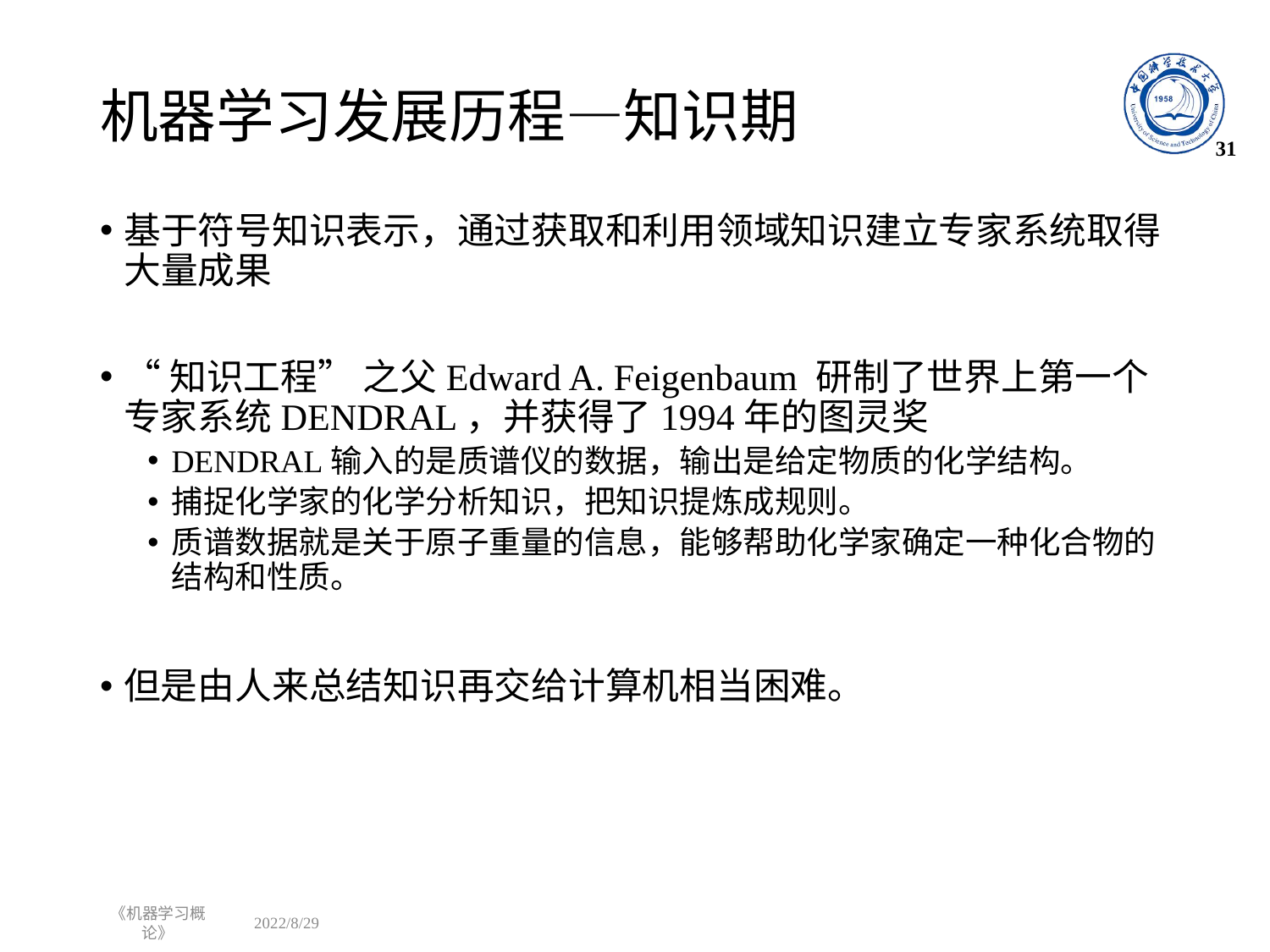

# 机器学习发展历程—知识期
31
基于符号知识表示，通过获取和利用领域知识建立专家系统取得大量成果

“知识工程” 之父Edward A. Feigenbaum 研制了世界上第一个专家系统DENDRAL，并获得了1994年的图灵奖
DENDRAL输入的是质谱仪的数据，输出是给定物质的化学结构。
捕捉化学家的化学分析知识，把知识提炼成规则。
质谱数据就是关于原子重量的信息，能够帮助化学家确定一种化合物的结构和性质。

但是由人来总结知识再交给计算机相当困难。

《机器学习概论》
2022/8/29